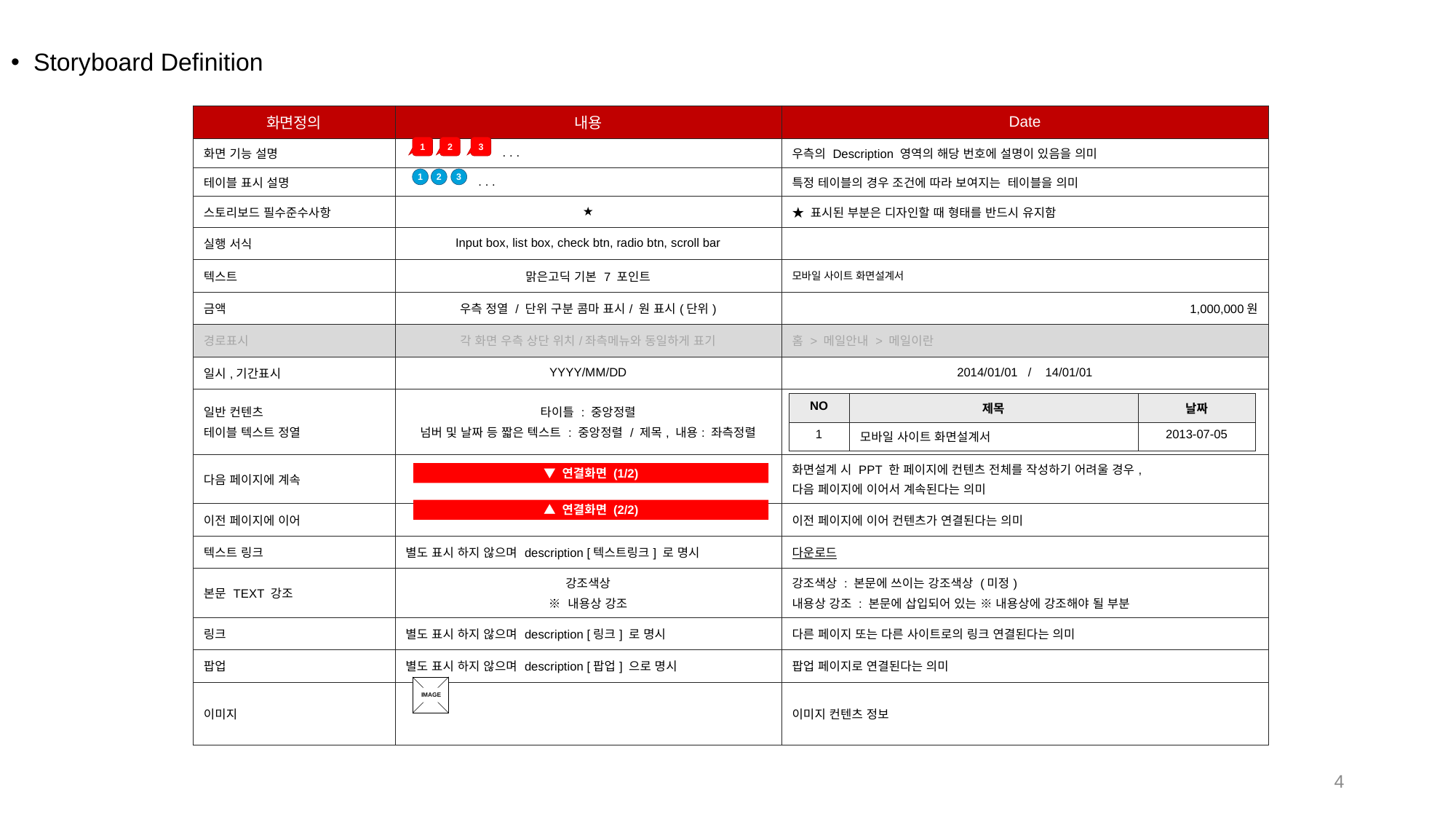

Storyboard Definition
| 화면정의 | 내용 | Date |
| --- | --- | --- |
| 화면 기능 설명 | . . . | 우측의 Description 영역의 해당 번호에 설명이 있음을 의미 |
| 테이블 표시 설명 | . . . | 특정 테이블의 경우 조건에 따라 보여지는 테이블을 의미 |
| 스토리보드 필수준수사항 | ★ | ★ 표시된 부분은 디자인할 때 형태를 반드시 유지함 |
| 실행 서식 | Input box, list box, check btn, radio btn, scroll bar |  |
| 텍스트 | 맑은고딕 기본 7 포인트 | 모바일 사이트 화면설계서 |
| 금액 | 우측 정열 / 단위 구분 콤마 표시/ 원 표시(단위) | 1,000,000원 |
| 경로표시 | 각 화면 우측 상단 위치/좌측메뉴와 동일하게 표기 | 홈 > 메일안내 > 메일이란 |
| 일시,기간표시 | YYYY/MM/DD | 2014/01/01 / 14/01/01 |
| 일반 컨텐츠 테이블 텍스트 정열 | 타이틀 : 중앙정렬 넘버 및 날짜 등 짧은 텍스트 : 중앙정렬 / 제목, 내용: 좌측정렬 |  |
| 다음 페이지에 계속 |  | 화면설계 시 PPT 한 페이지에 컨텐츠 전체를 작성하기 어려울 경우, 다음 페이지에 이어서 계속된다는 의미 |
| 이전 페이지에 이어 |  | 이전 페이지에 이어 컨텐츠가 연결된다는 의미 |
| 텍스트 링크 | 별도 표시 하지 않으며 description [텍스트링크] 로 명시 | 다운로드 |
| 본문 TEXT 강조 | 강조색상 ※ 내용상 강조 | 강조색상 : 본문에 쓰이는 강조색상 (미정) 내용상 강조 : 본문에 삽입되어 있는 ※ 내용상에 강조해야 될 부분 |
| 링크 | 별도 표시 하지 않으며 description [링크] 로 명시 | 다른 페이지 또는 다른 사이트로의 링크 연결된다는 의미 |
| 팝업 | 별도 표시 하지 않으며 description [팝업] 으로 명시 | 팝업 페이지로 연결된다는 의미 |
| 이미지 |  | 이미지 컨텐츠 정보 |
1
2
3
1
2
3
| NO | 제목 | 날짜 |
| --- | --- | --- |
| 1 | 모바일 사이트 화면설계서 | 2013-07-05 |
▼ 연결화면 (1/2)
▲ 연결화면 (2/2)

IMAGE
4